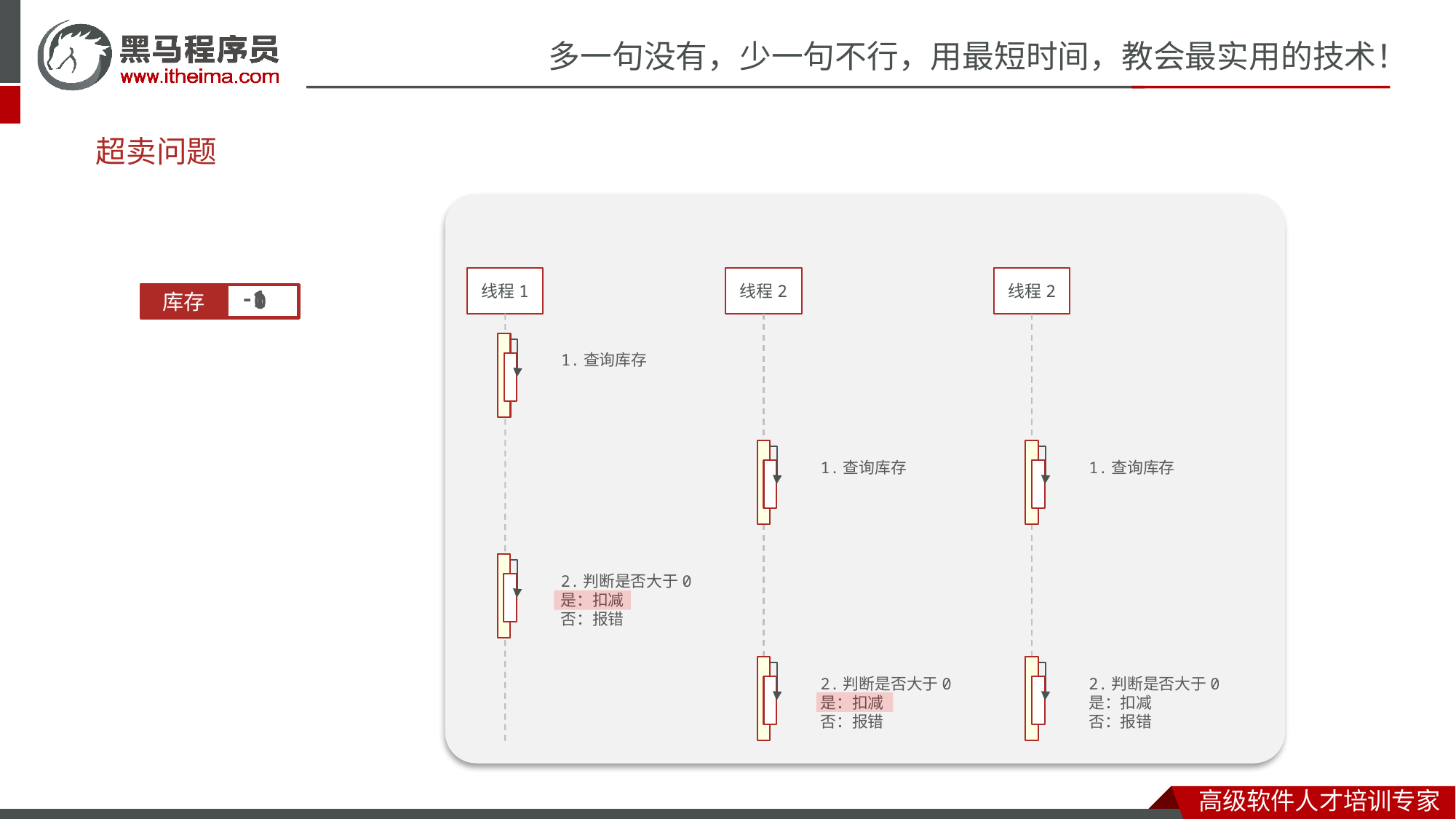

超卖问题

线程1
线程2
线程2
-1
1
1
1
0

库存

1.查询库存

1.查询库存
1.查询库存

2.判断是否大于0
是：扣减
否：报错

2.判断是否大于0
是：扣减
否：报错
2.判断是否大于0
是：扣减
否：报错